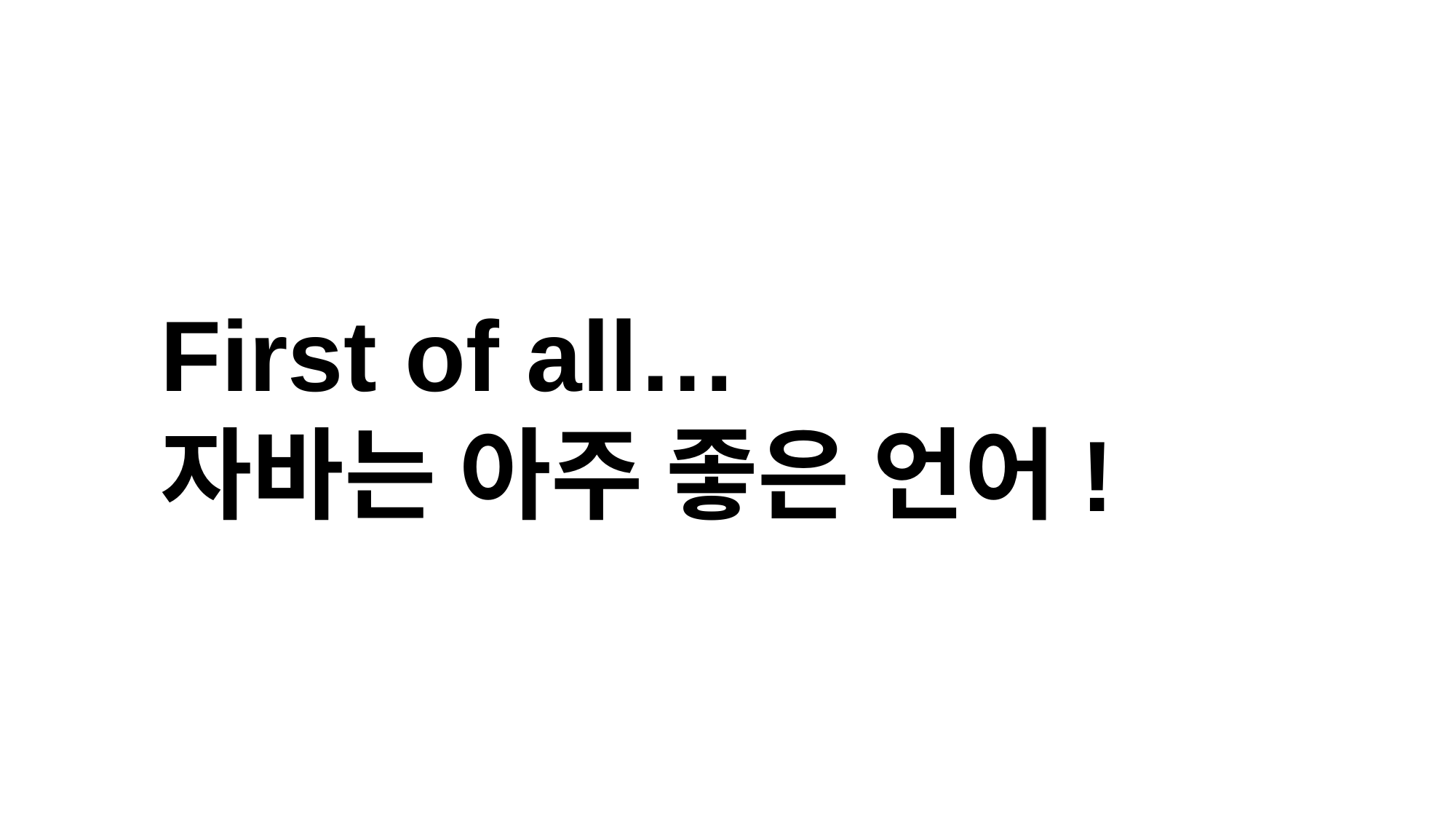

First of all…
자바는 아주 좋은 언어!